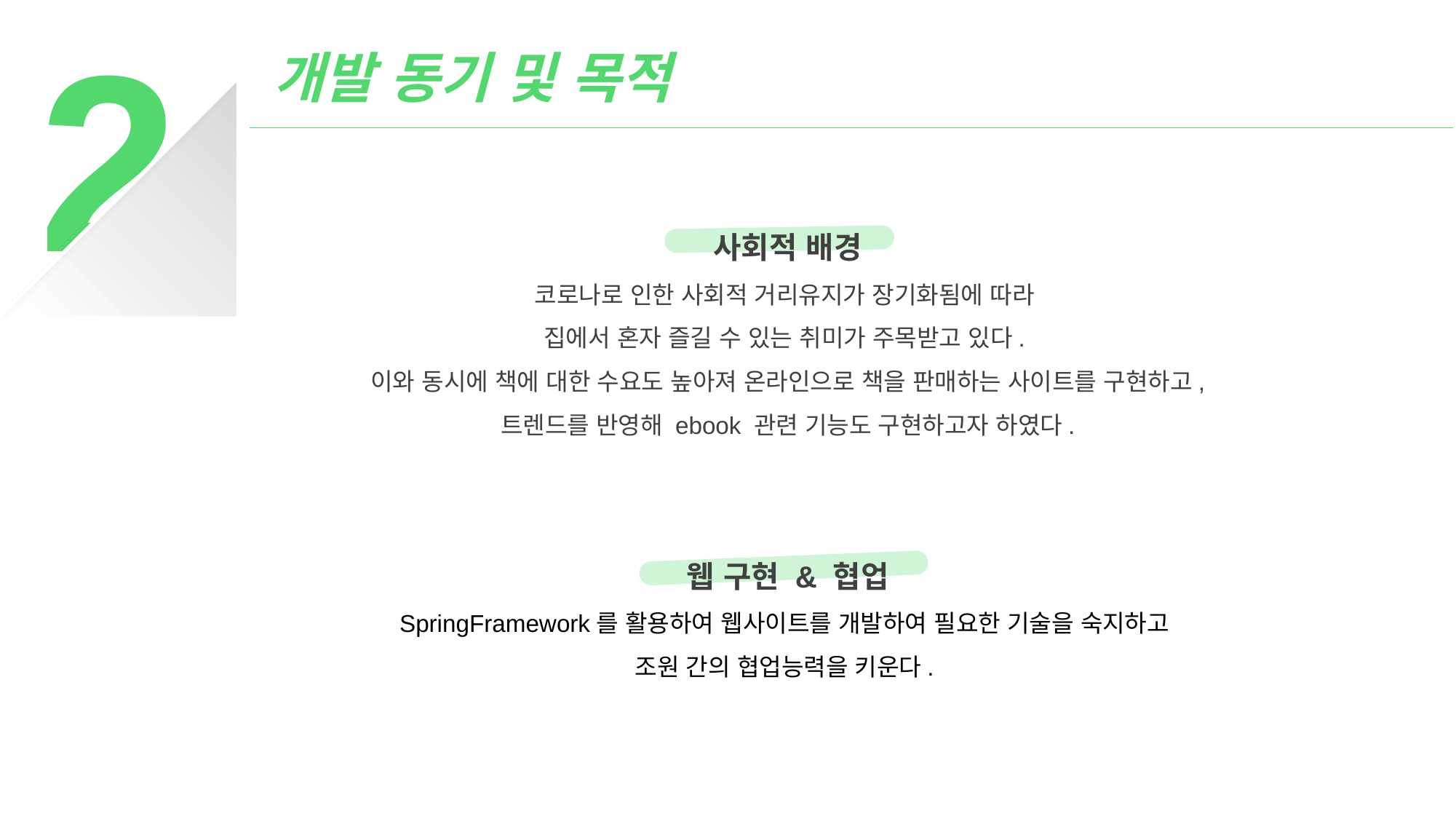

2
개발 동기 및 목적

사회적 배경
코로나로 인한 사회적 거리유지가 장기화됨에 따라
집에서 혼자 즐길 수 있는 취미가 주목받고 있다.
이와 동시에 책에 대한 수요도 높아져 온라인으로 책을 판매하는 사이트를 구현하고,
트렌드를 반영해 ebook 관련 기능도 구현하고자 하였다.
웹 구현 & 협업
SpringFramework를 활용하여 웹사이트를 개발하여 필요한 기술을 숙지하고
조원 간의 협업능력을 키운다.